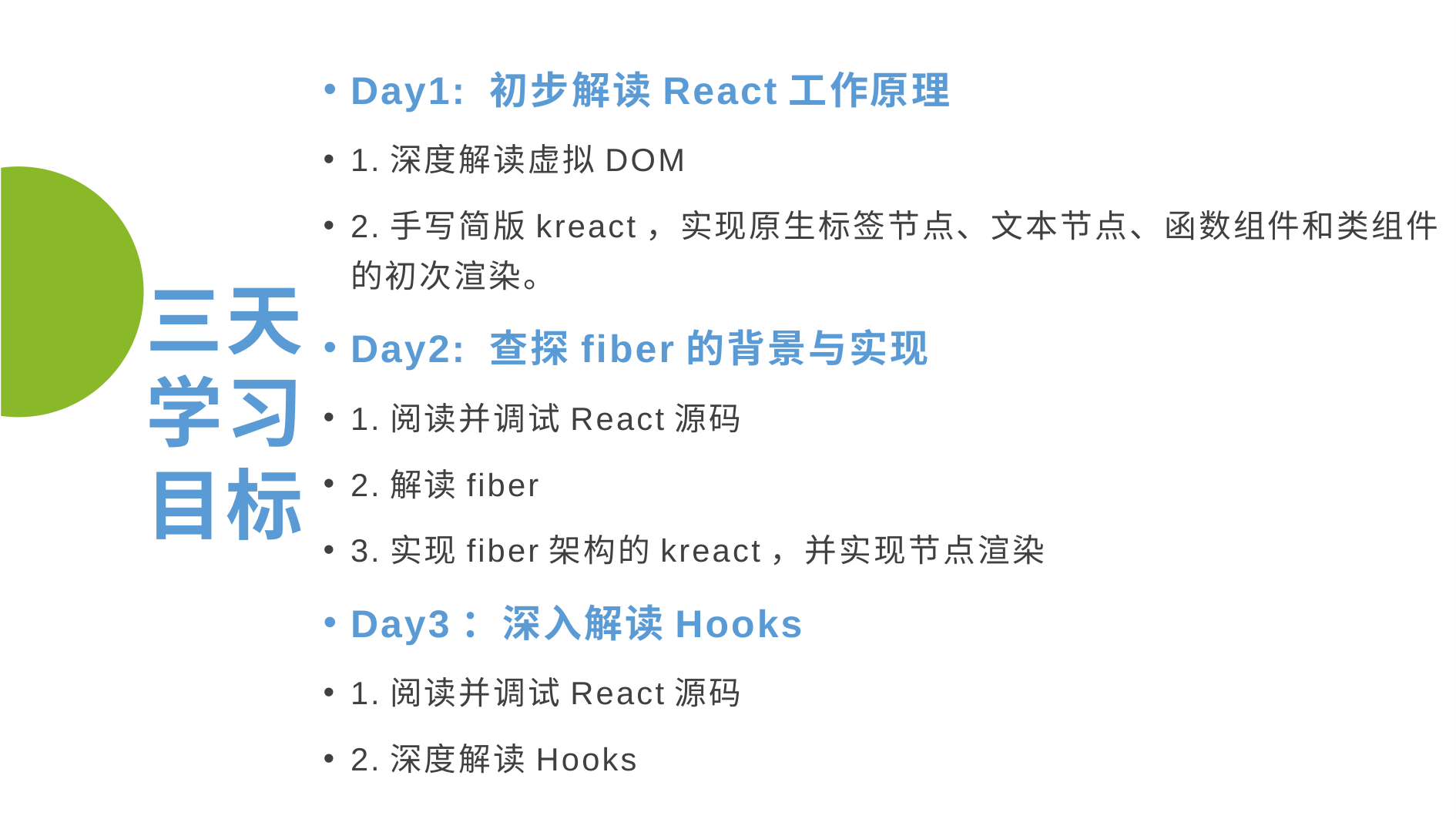

# 三天 学习 ⽬标
Day1: 初步解读React工作原理
1.深度解读虚拟DOM
2.手写简版kreact，实现原生标签节点、文本节点、函数组件和类组件的初次渲染。
Day2: 查探fiber的背景与实现
1.阅读并调试React源码
2.解读fiber
3.实现fiber架构的kreact，并实现节点渲染
Day3：深入解读Hooks
1.阅读并调试React源码
2.深度解读Hooks